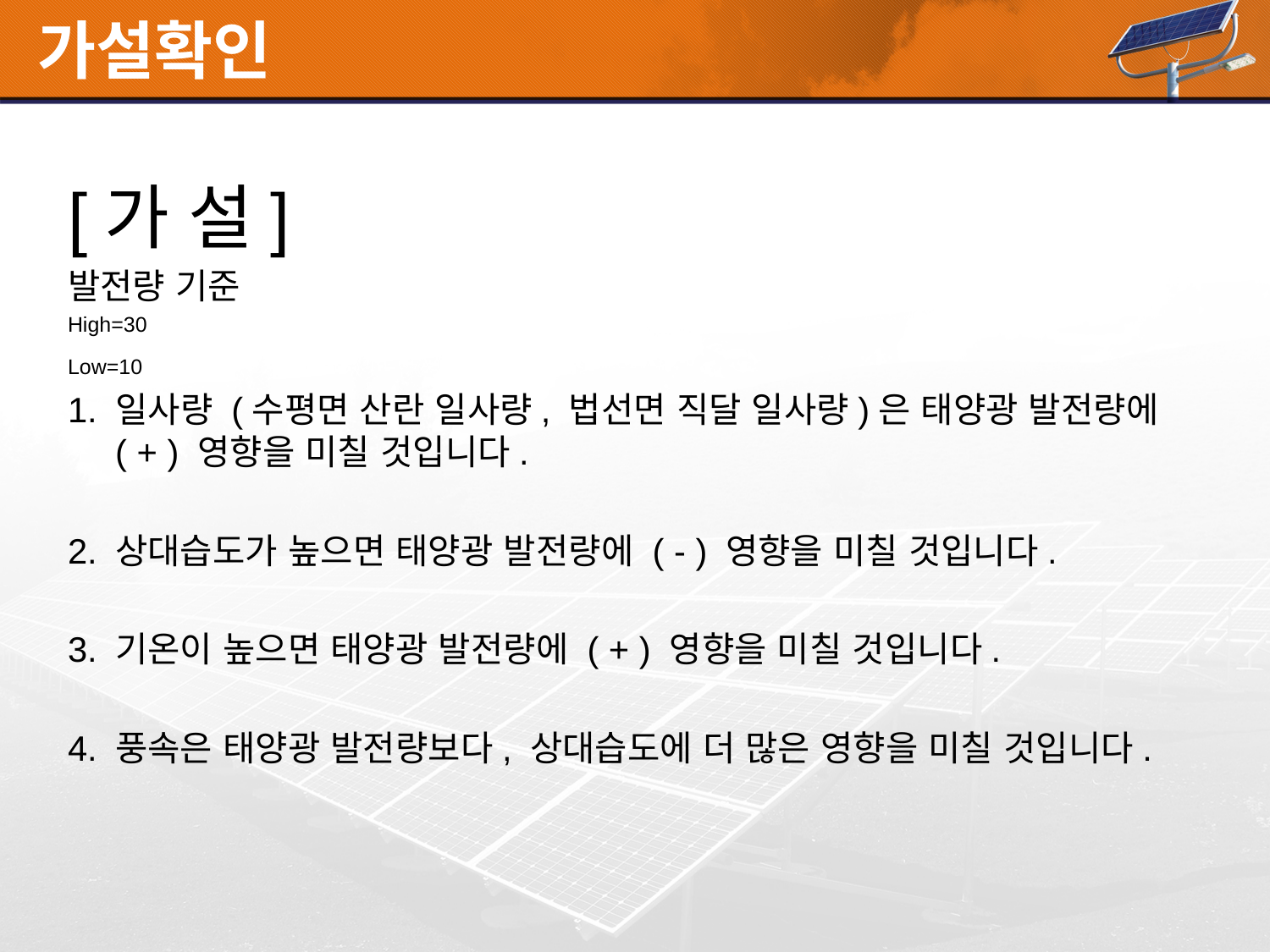

# 가설확인
[가 설]
발전량 기준
High=30
Low=10
일사량 (수평면 산란 일사량, 법선면 직달 일사량)은 태양광 발전량에 ( + ) 영향을 미칠 것입니다.

2. 상대습도가 높으면 태양광 발전량에 ( - ) 영향을 미칠 것입니다.

3. 기온이 높으면 태양광 발전량에 ( + ) 영향을 미칠 것입니다.

4. 풍속은 태양광 발전량보다, 상대습도에 더 많은 영향을 미칠 것입니다.